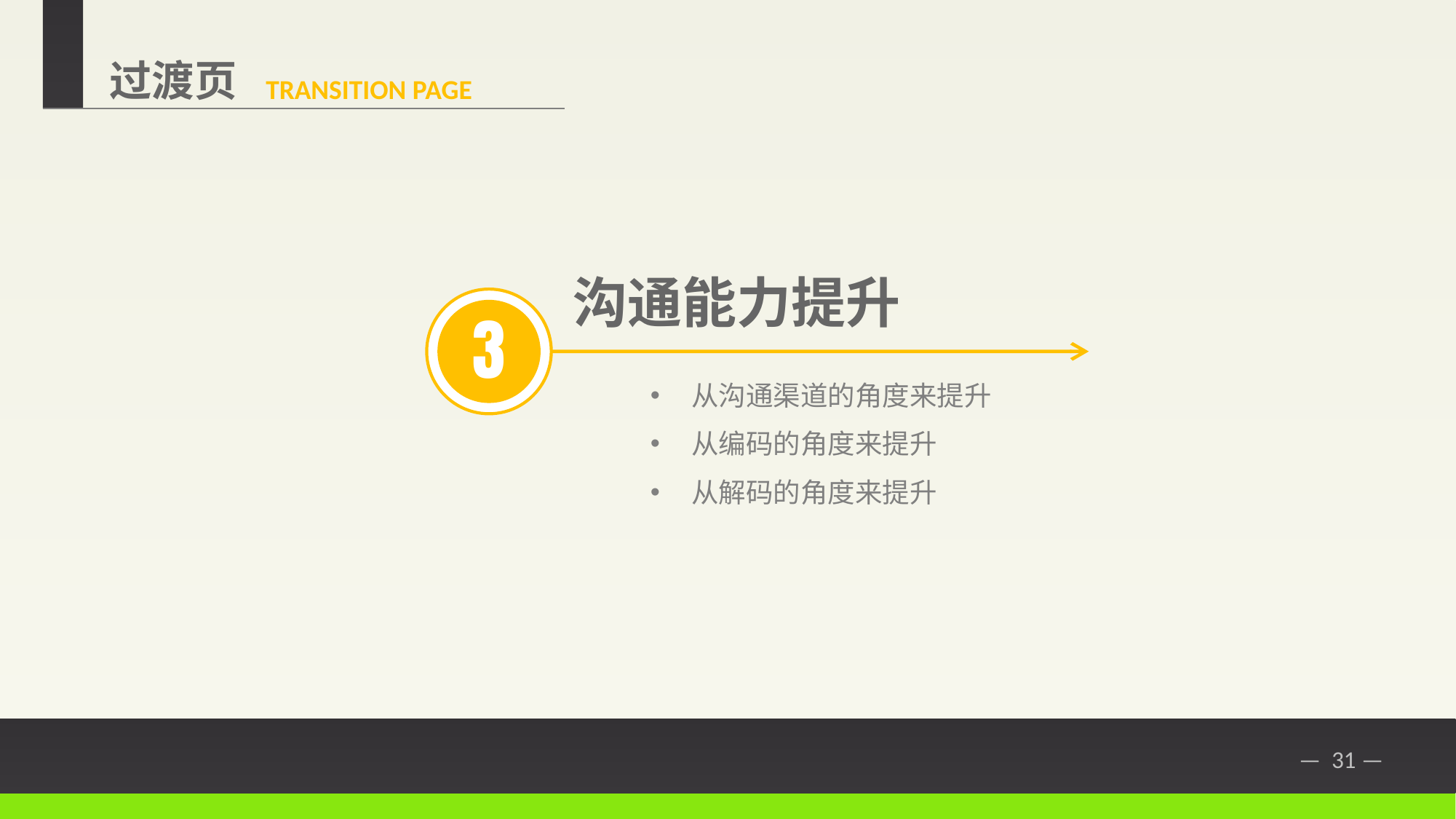

沟通能力提升

3
从沟通渠道的角度来提升
从编码的角度来提升
从解码的角度来提升